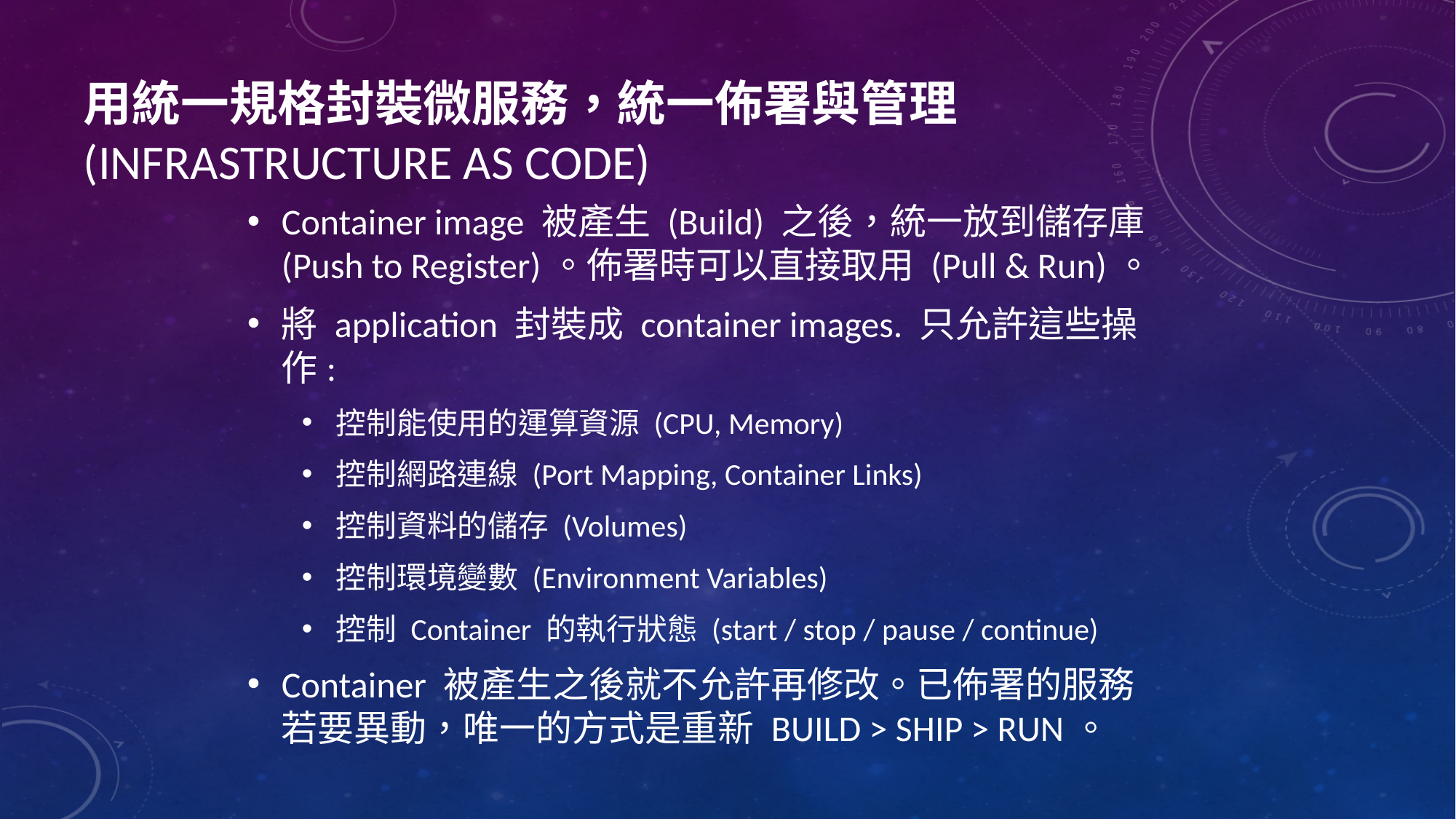

# 用統一規格封裝微服務，統一佈署與管理 (Infrastructure as code)
Container image 被產生 (Build) 之後，統一放到儲存庫 (Push to Register)。佈署時可以直接取用 (Pull & Run)。
將 application 封裝成 container images. 只允許這些操作:
控制能使用的運算資源 (CPU, Memory)
控制網路連線 (Port Mapping, Container Links)
控制資料的儲存 (Volumes)
控制環境變數 (Environment Variables)
控制 Container 的執行狀態 (start / stop / pause / continue)
Container 被產生之後就不允許再修改。已佈署的服務若要異動，唯一的方式是重新 BUILD > SHIP > RUN。